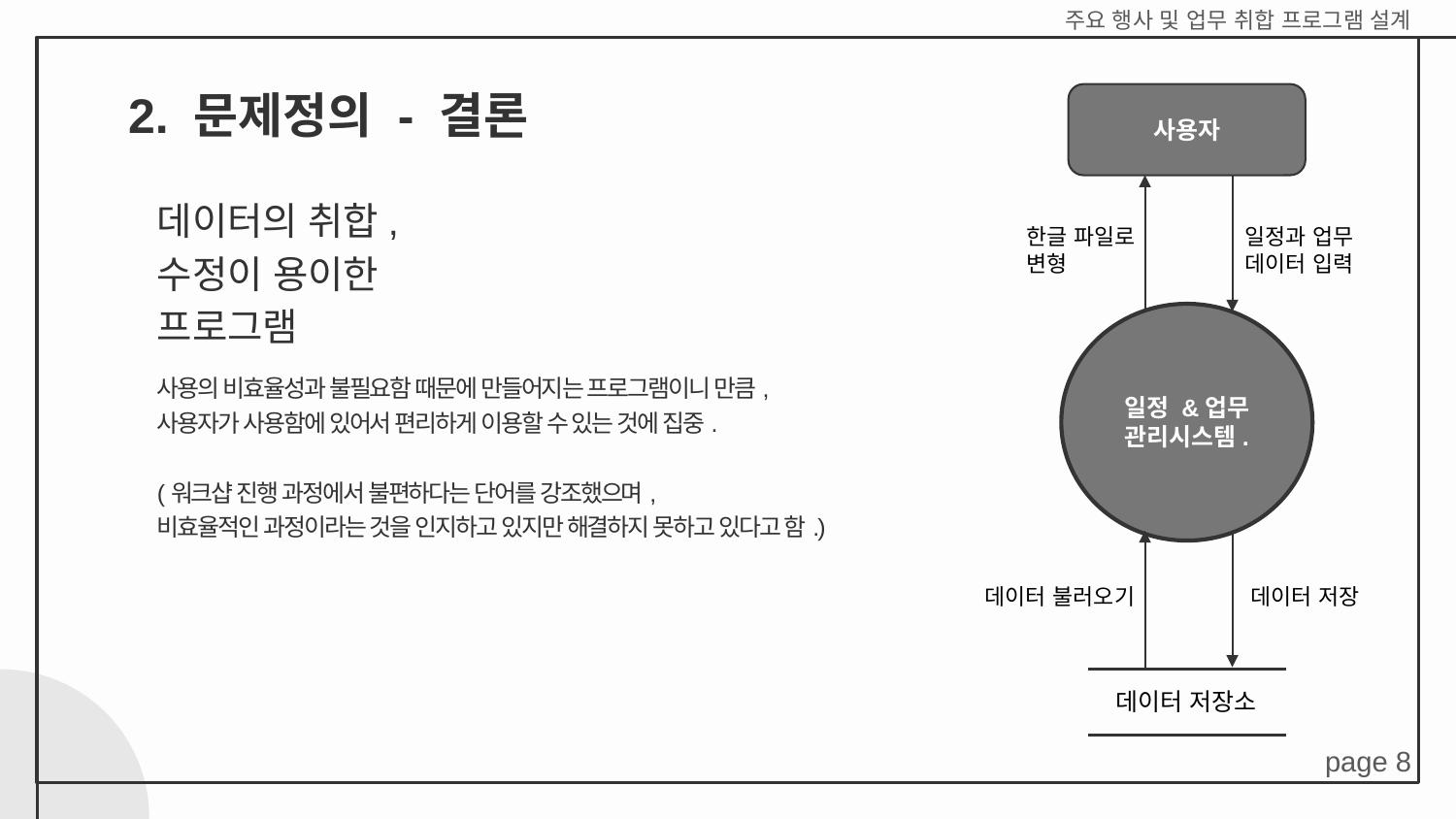

주요 행사 및 업무 취합 프로그램 설계
# 2. 문제정의 - 결론
사용자
한글 파일로
변형
일정과 업무
데이터 입력
일정 &업무 관리시스템.
데이터 불러오기
데이터 저장
데이터 저장소
데이터의 취합, 수정이 용이한 프로그램
사용의 비효율성과 불필요함 때문에 만들어지는 프로그램이니 만큼,
사용자가 사용함에 있어서 편리하게 이용할 수 있는 것에 집중.

(워크샵 진행 과정에서 불편하다는 단어를 강조했으며,
비효율적인 과정이라는 것을 인지하고 있지만 해결하지 못하고 있다고 함.)
page 8